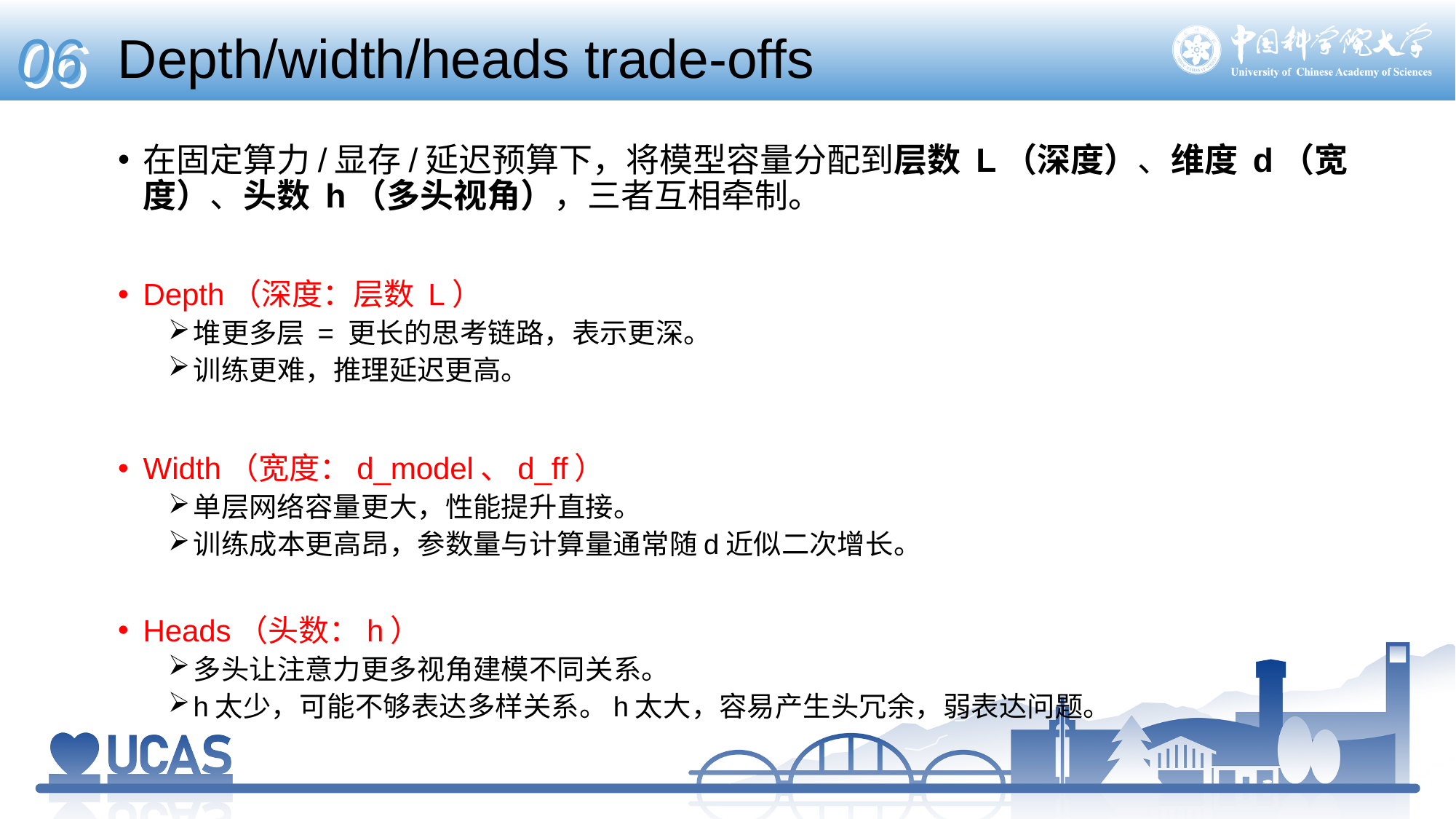

0
06
Depth/width/heads trade-offs
在固定算力/显存/延迟预算下，将模型容量分配到层数 L（深度）、维度 d（宽度）、头数 h（多头视角），三者互相牵制。

Depth（深度：层数 L）
堆更多层 = 更长的思考链路，表示更深。
训练更难，推理延迟更高。

Width（宽度：d_model、d_ff）
单层网络容量更大，性能提升直接。
训练成本更高昂，参数量与计算量通常随d近似二次增长。

Heads（头数：h）
多头让注意力更多视角建模不同关系。
h太少，可能不够表达多样关系。h太大，容易产生头冗余，弱表达问题。